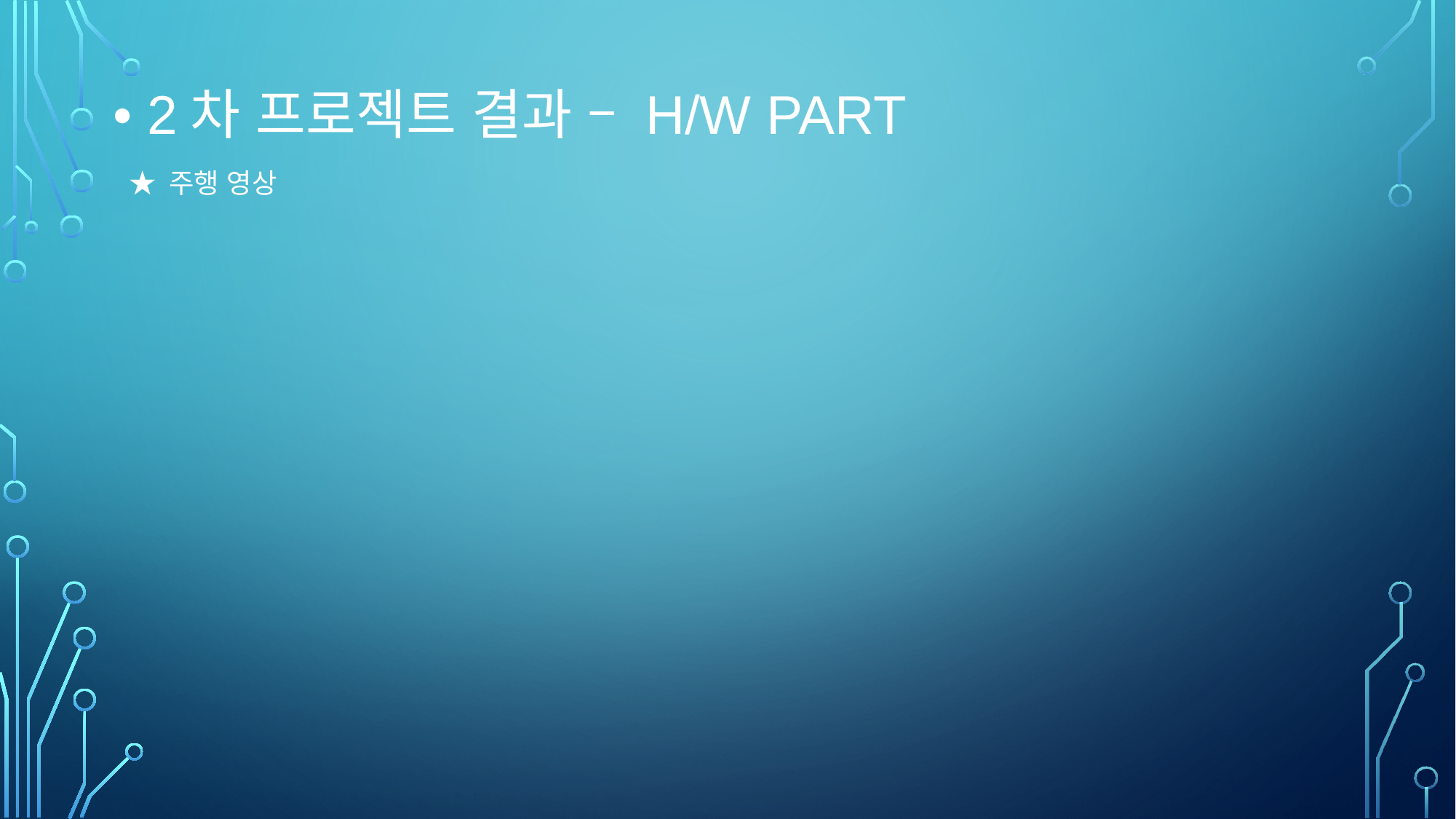

# • 2차 프로젝트 결과 – H/W part
★ 주행 영상